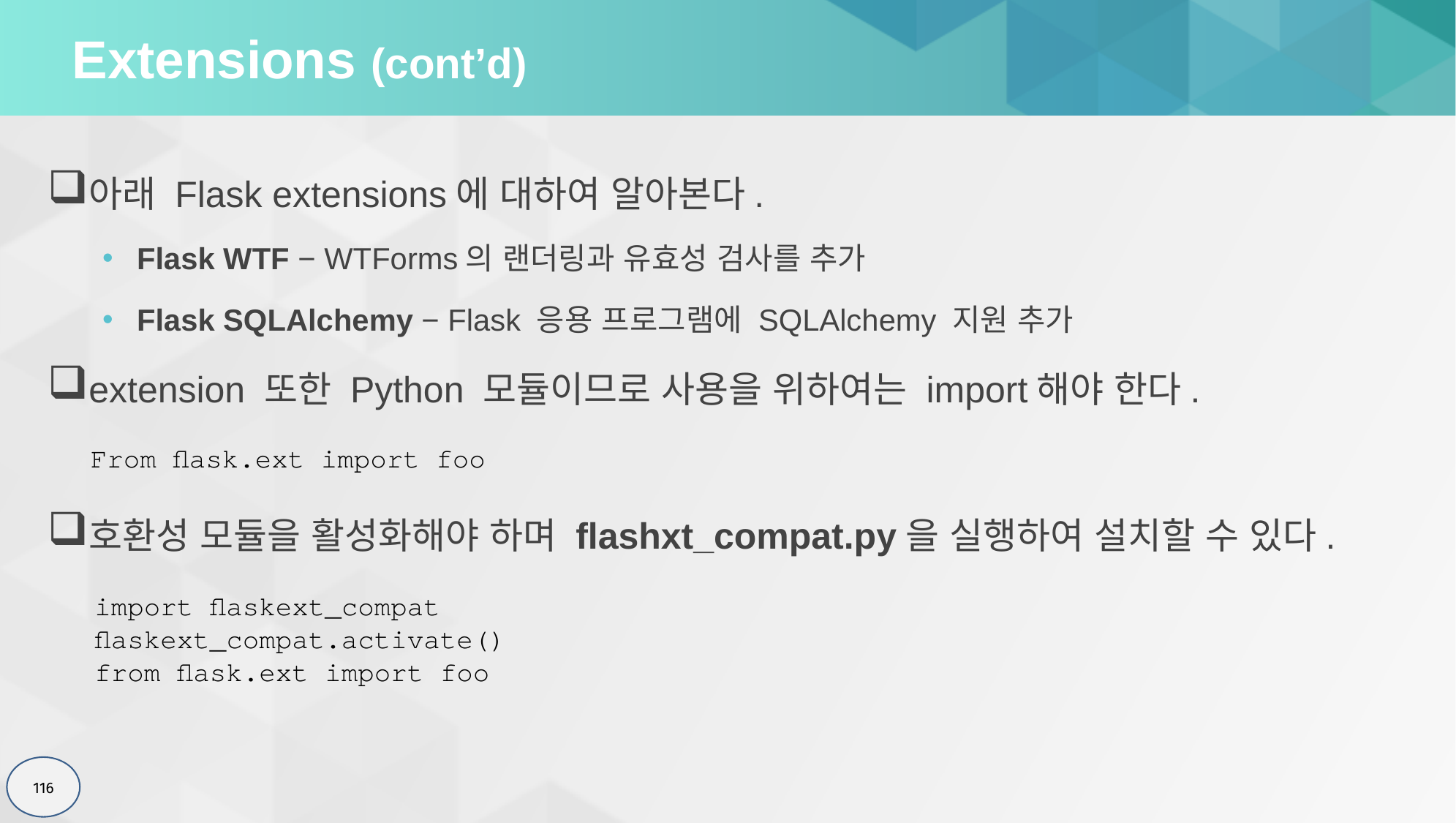

# Extensions (cont’d)
아래 Flask extensions에 대하여 알아본다.
Flask WTF − WTForms의 랜더링과 유효성 검사를 추가
Flask SQLAlchemy − Flask 응용 프로그램에 SQLAlchemy 지원 추가
extension 또한 Python 모듈이므로 사용을 위하여는 import해야 한다.
From flask.ext import foo
호환성 모듈을 활성화해야 하며 flashxt_compat.py을 실행하여 설치할 수 있다.
import flaskext_compat
flaskext_compat.activate()
from flask.ext import foo